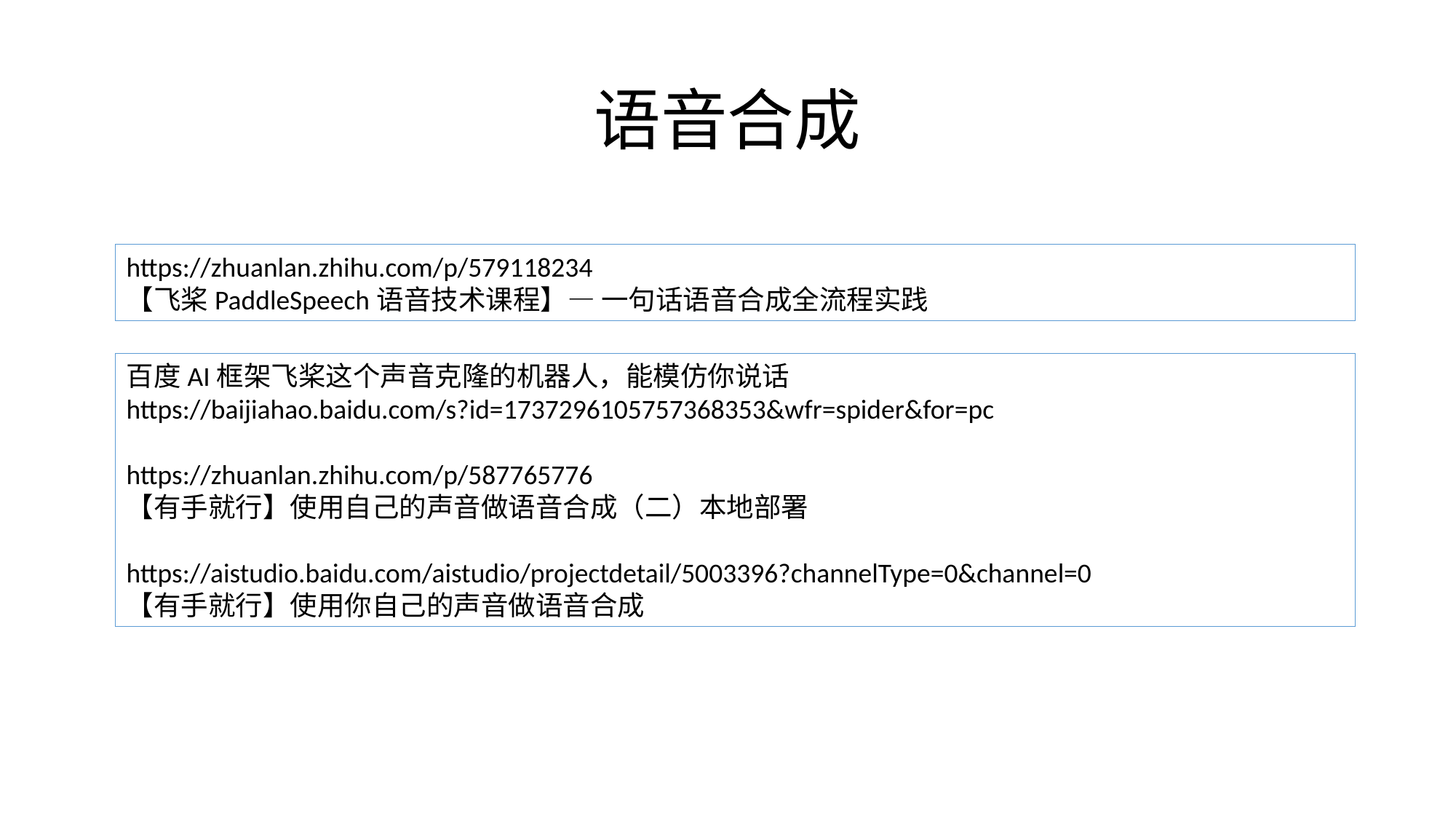

# 语音合成
https://zhuanlan.zhihu.com/p/579118234
【飞桨PaddleSpeech语音技术课程】— 一句话语音合成全流程实践
百度AI框架飞桨这个声音克隆的机器人，能模仿你说话
https://baijiahao.baidu.com/s?id=1737296105757368353&wfr=spider&for=pc

https://zhuanlan.zhihu.com/p/587765776
【有手就行】使用自己的声音做语音合成（二）本地部署

https://aistudio.baidu.com/aistudio/projectdetail/5003396?channelType=0&channel=0
【有手就行】使用你自己的声音做语音合成